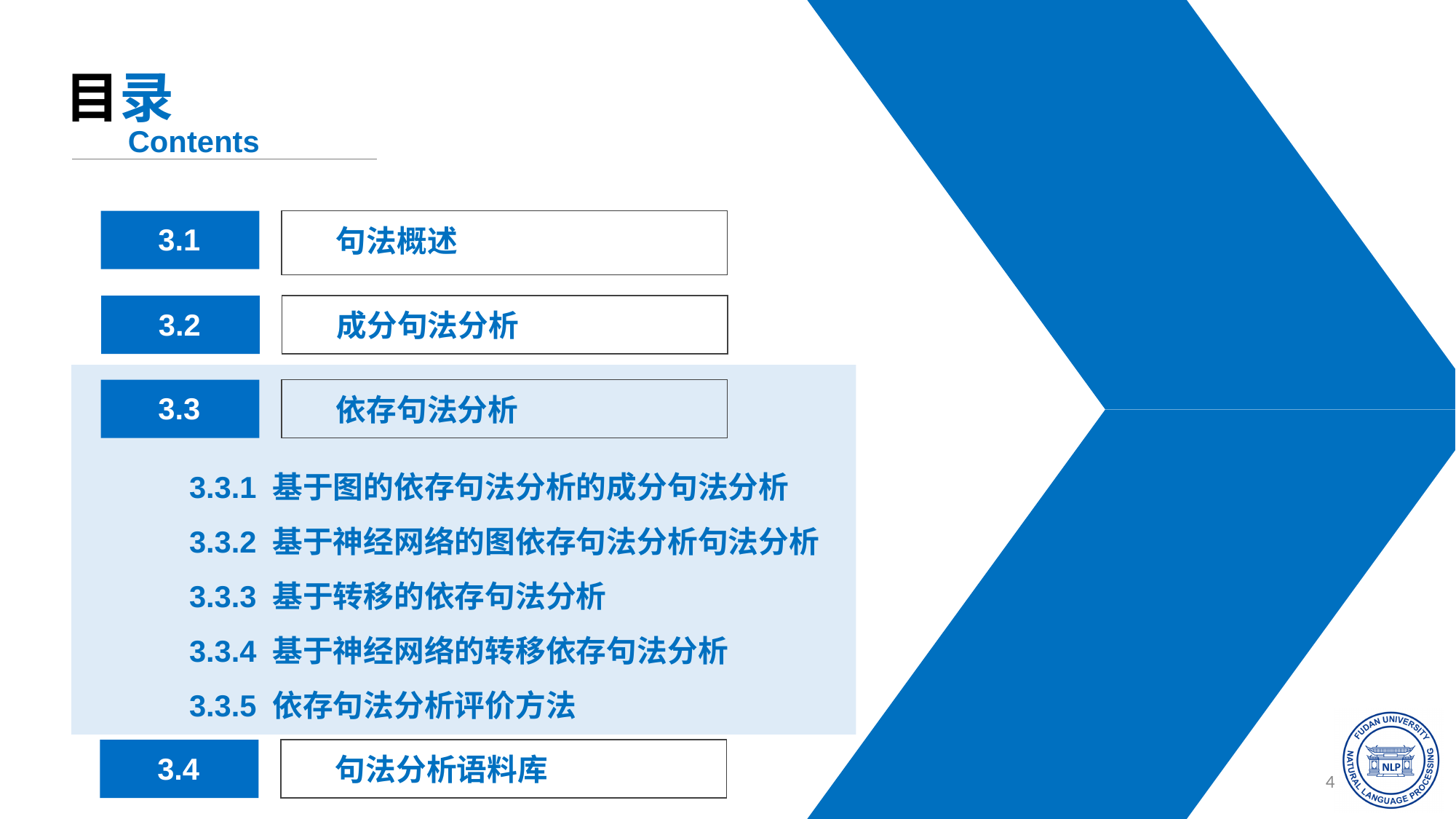

目录
Contents

句法概述

3.1

3.2

成分句法分析

3.3

依存句法分析

3.3.1 基于图的依存句法分析的成分句法分析
3.3.2 基于神经网络的图依存句法分析句法分析
3.3.3 基于转移的依存句法分析
3.3.4 基于神经网络的转移依存句法分析
3.3.5 依存句法分析评价方法

3.4

句法分析语料库
41